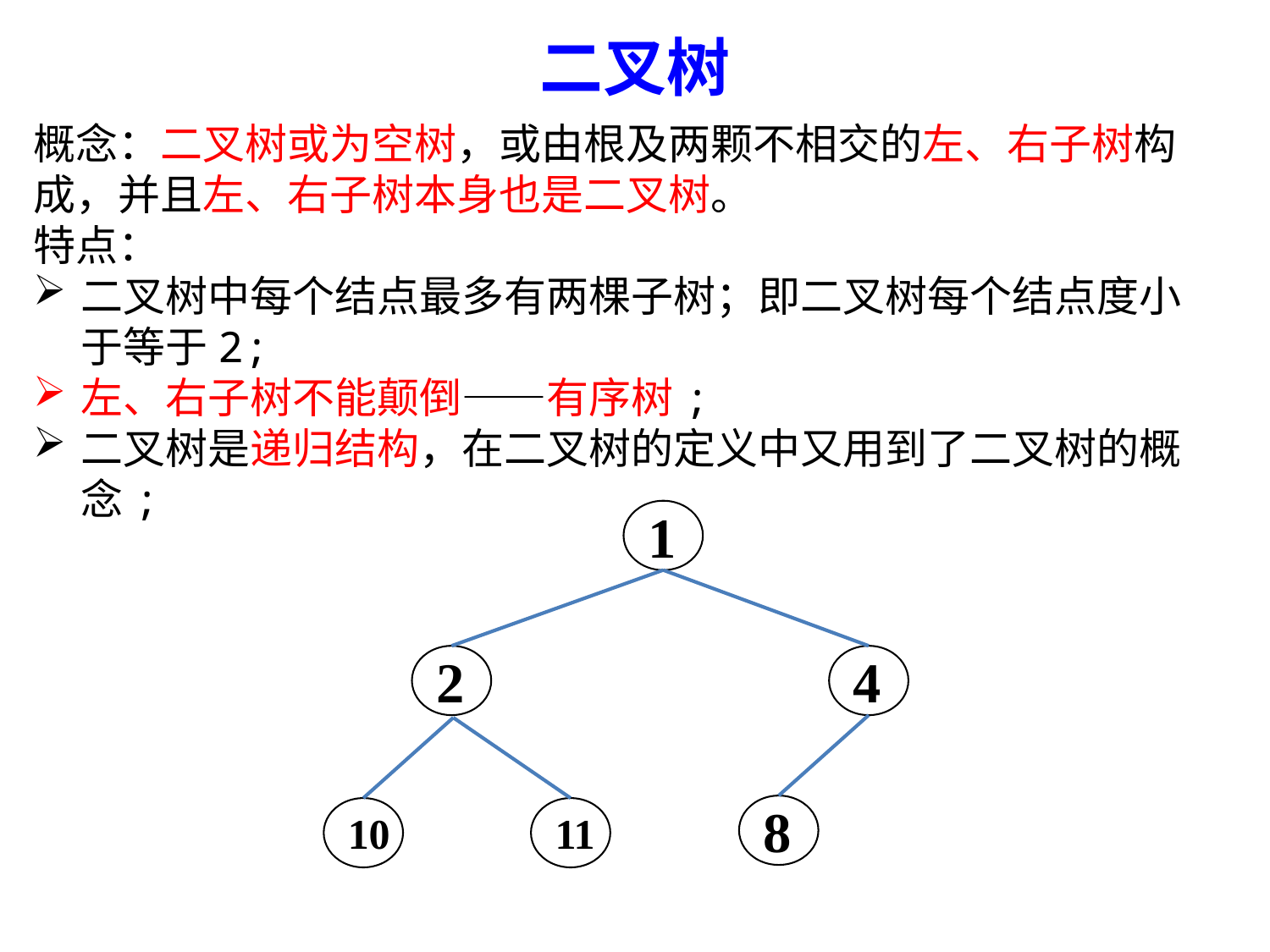

二叉树
概念：二叉树或为空树，或由根及两颗不相交的左、右子树构成，并且左、右子树本身也是二叉树。
特点：
二叉树中每个结点最多有两棵子树；即二叉树每个结点度小于等于2;
左、右子树不能颠倒——有序树;
二叉树是递归结构，在二叉树的定义中又用到了二叉树的概念;
1
2
4
8
10
11